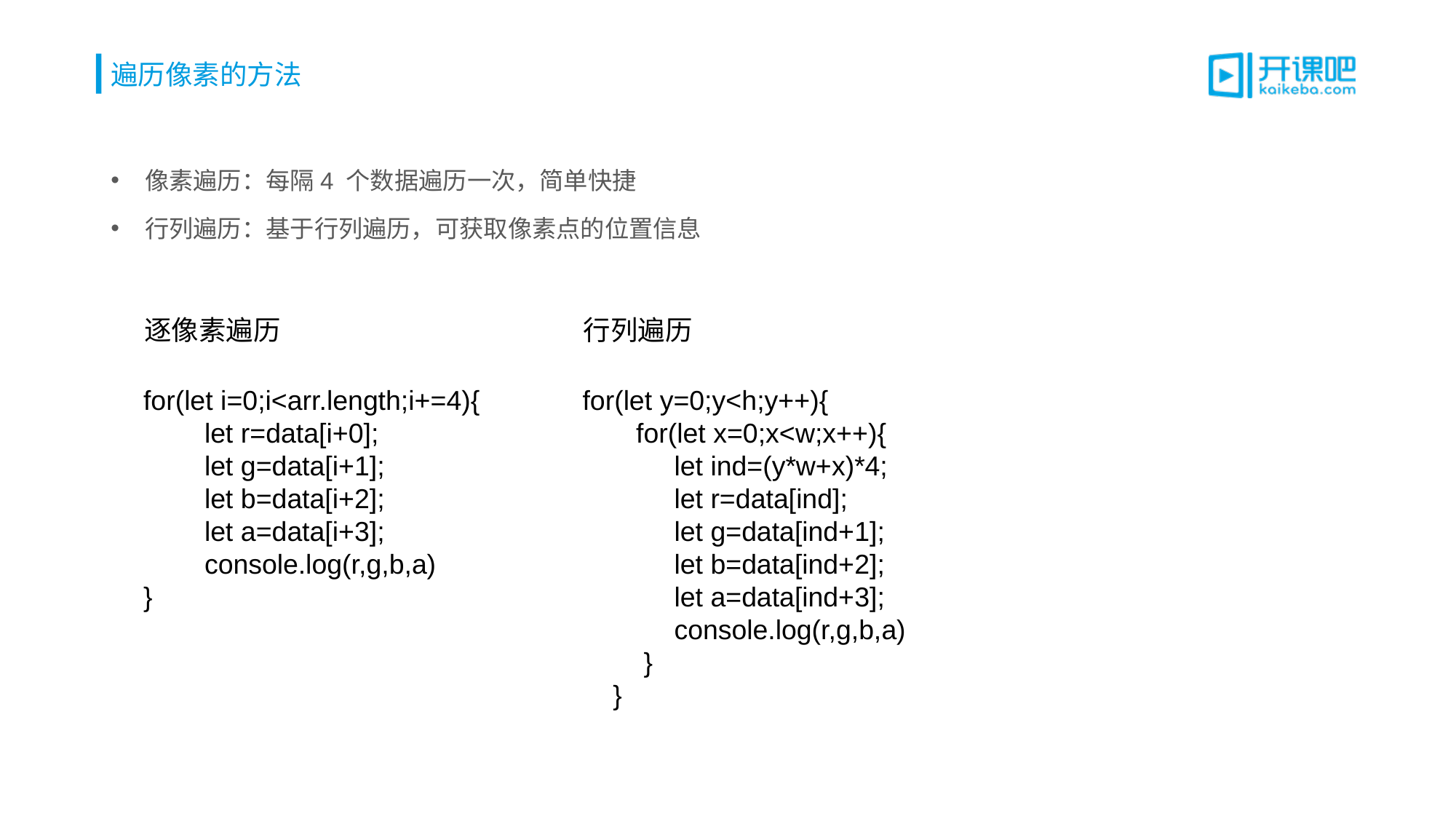

# 遍历像素的方法
像素遍历：每隔4 个数据遍历一次，简单快捷
行列遍历：基于行列遍历，可获取像素点的位置信息
逐像素遍历
行列遍历
for(let i=0;i<arr.length;i+=4){
        let r=data[i+0];
        let g=data[i+1];
        let b=data[i+2];
        let a=data[i+3];
        console.log(r,g,b,a)
}
for(let y=0;y<h;y++){
       for(let x=0;x<w;x++){
            let ind=(y*w+x)*4;
            let r=data[ind];
            let g=data[ind+1];
            let b=data[ind+2];
            let a=data[ind+3];
            console.log(r,g,b,a)
        }
    }